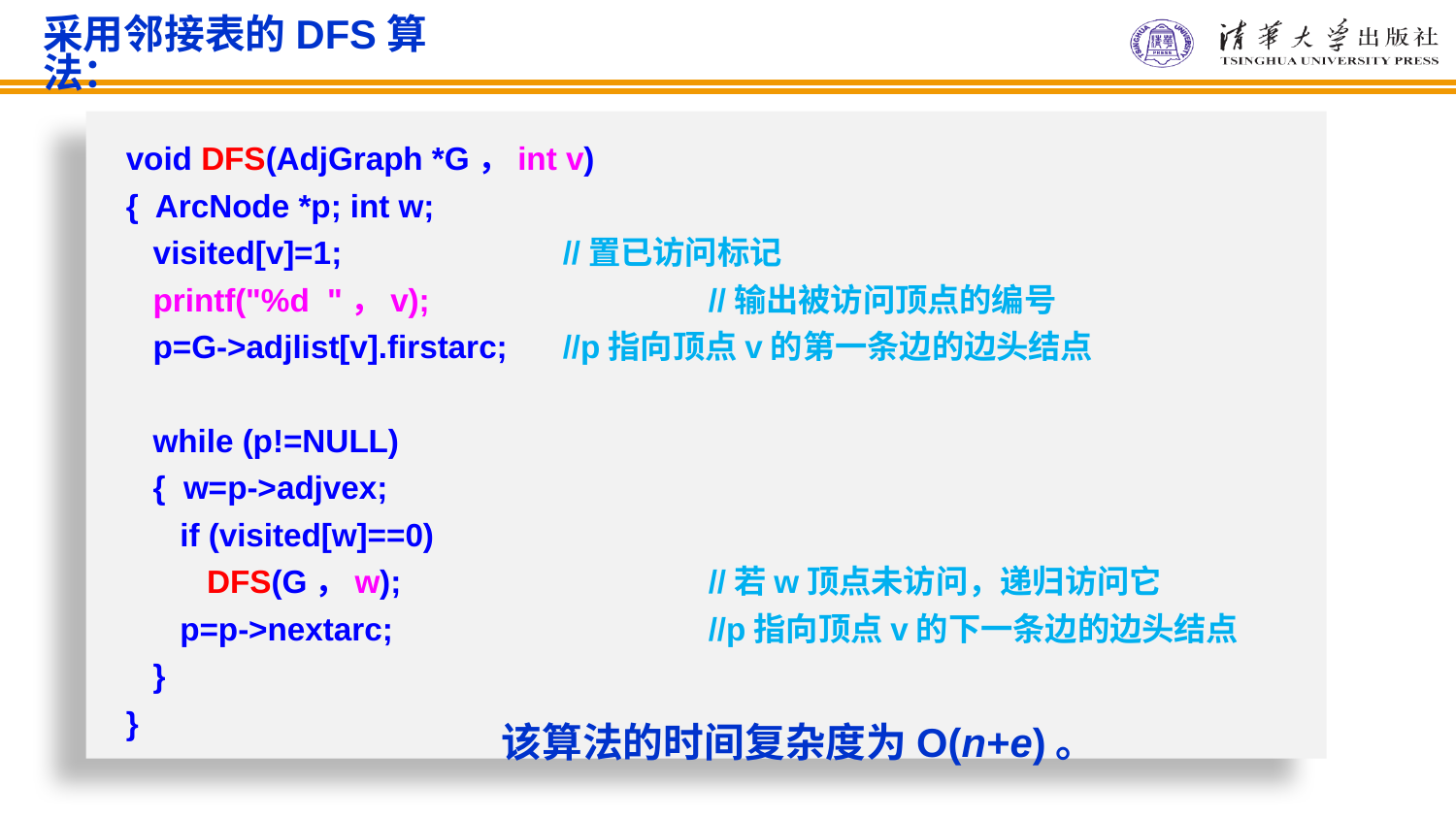

采用邻接表的DFS算法：
void DFS(AdjGraph *G，int v)
{  ArcNode *p; int w;
   visited[v]=1; 		//置已访问标记
   printf("%d  "，v); 		//输出被访问顶点的编号
   p=G->adjlist[v].firstarc; 	//p指向顶点v的第一条边的边头结点
   while (p!=NULL)
   {  w=p->adjvex;
      if (visited[w]==0)
         DFS(G，w);   		//若w顶点未访问，递归访问它
      p=p->nextarc; 　		//p指向顶点v的下一条边的边头结点
   }
}
该算法的时间复杂度为O(n+e)。